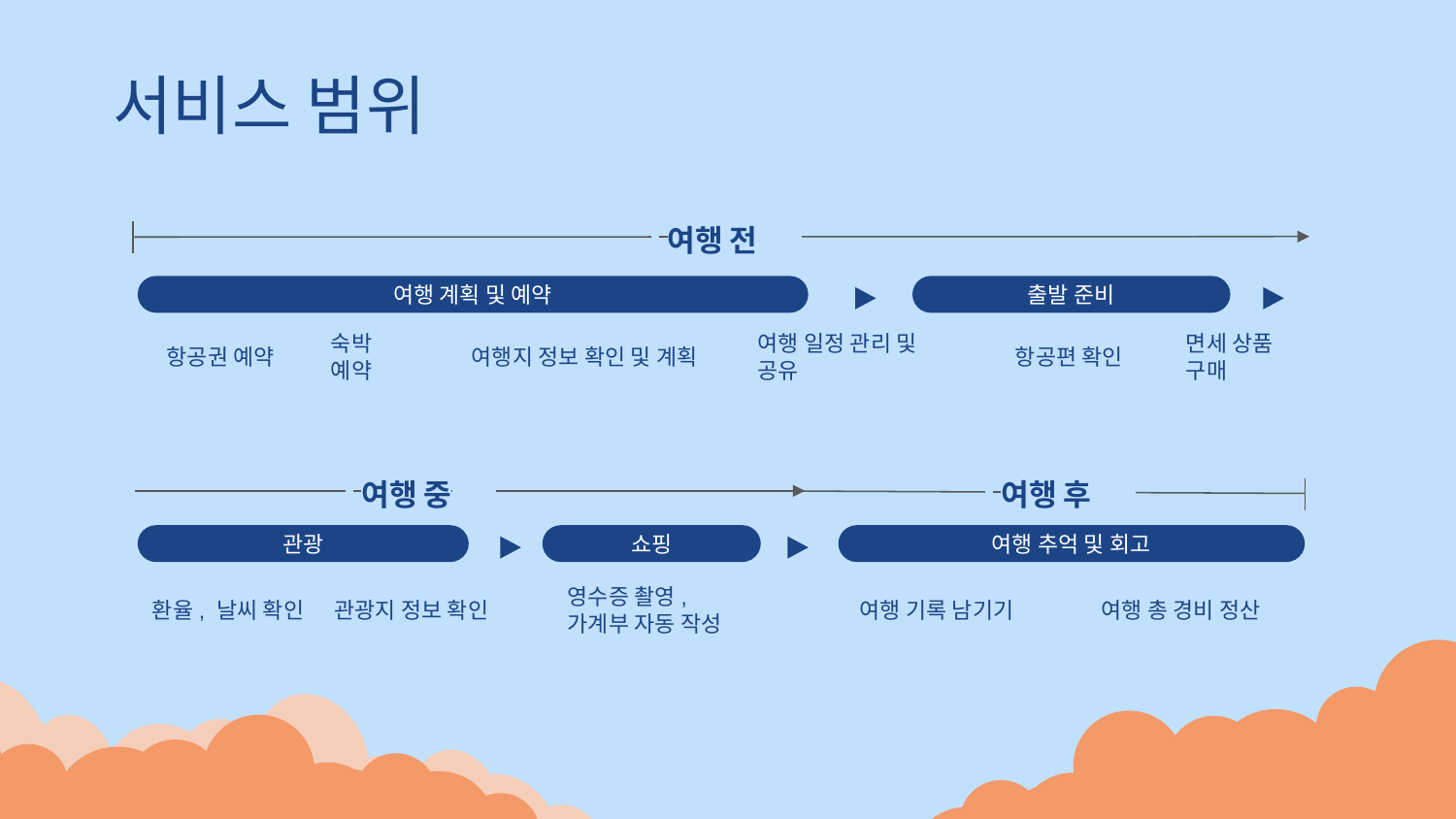

# 서비스 범위
 여행 전아
출발 준비
여행 계획 및 예약

항공권 예약
숙박 예약
여행지 정보 확인 및 계획
여행 일정 관리 및 공유
항공편 확인
면세 상품 구매
 여행 중아
 여행 후아
쇼핑
관광
여행 추억 및 회고

환율, 날씨 확인
관광지 정보 확인
영수증 촬영,
가계부 자동 작성
여행 기록 남기기
여행 총 경비 정산